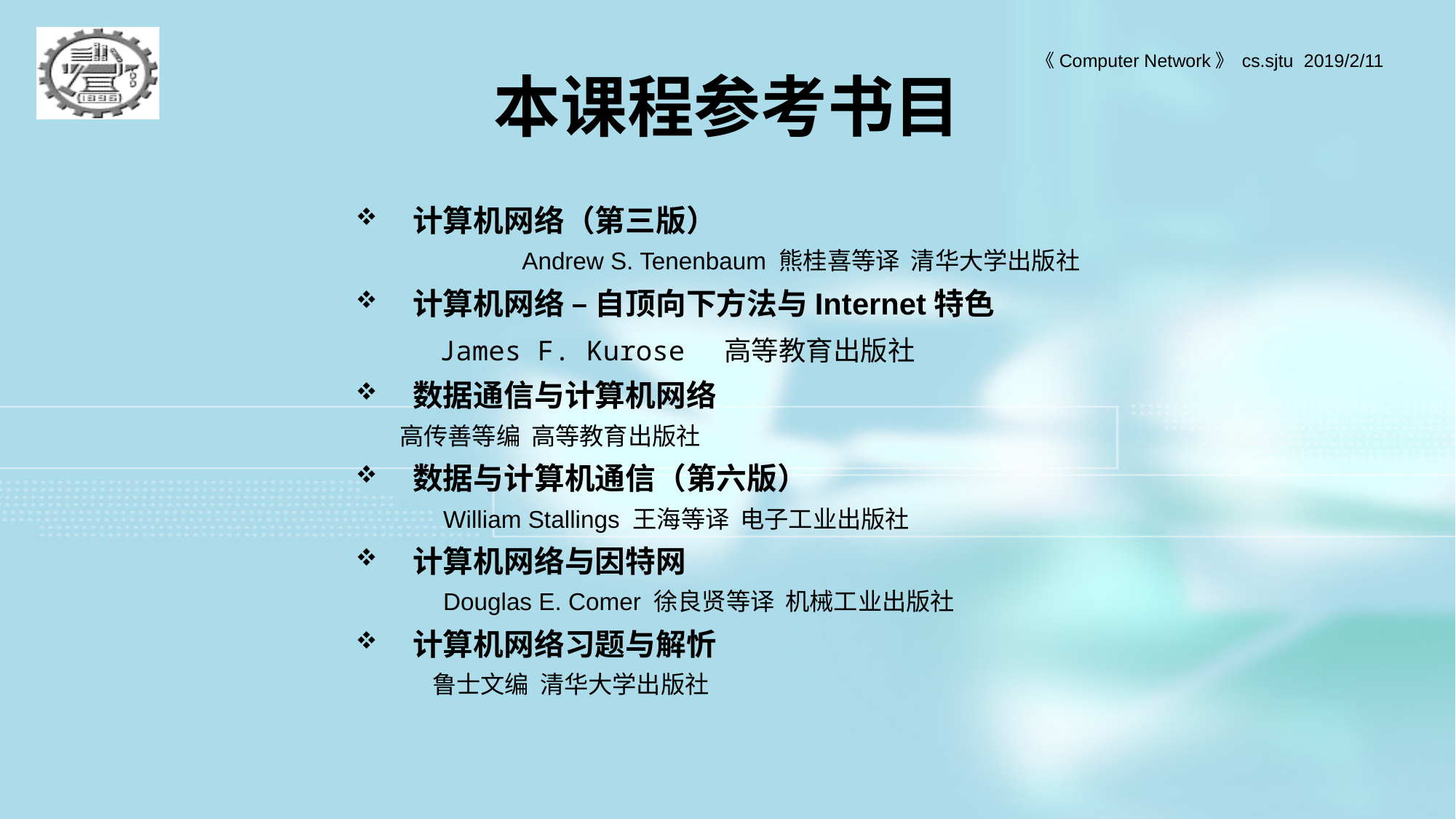

# 本课程参考书目
计算机网络（第三版）
		Andrew S. Tenenbaum 熊桂喜等译  清华大学出版社
计算机网络 – 自顶向下方法与Internet特色
          James F. Kurose  高等教育出版社
数据通信与计算机网络
       高传善等编  高等教育出版社
数据与计算机通信（第六版）
             William Stallings 王海等译  电子工业出版社
计算机网络与因特网
             Douglas E. Comer 徐良贤等译  机械工业出版社
计算机网络习题与解忻
             鲁士文编  清华大学出版社